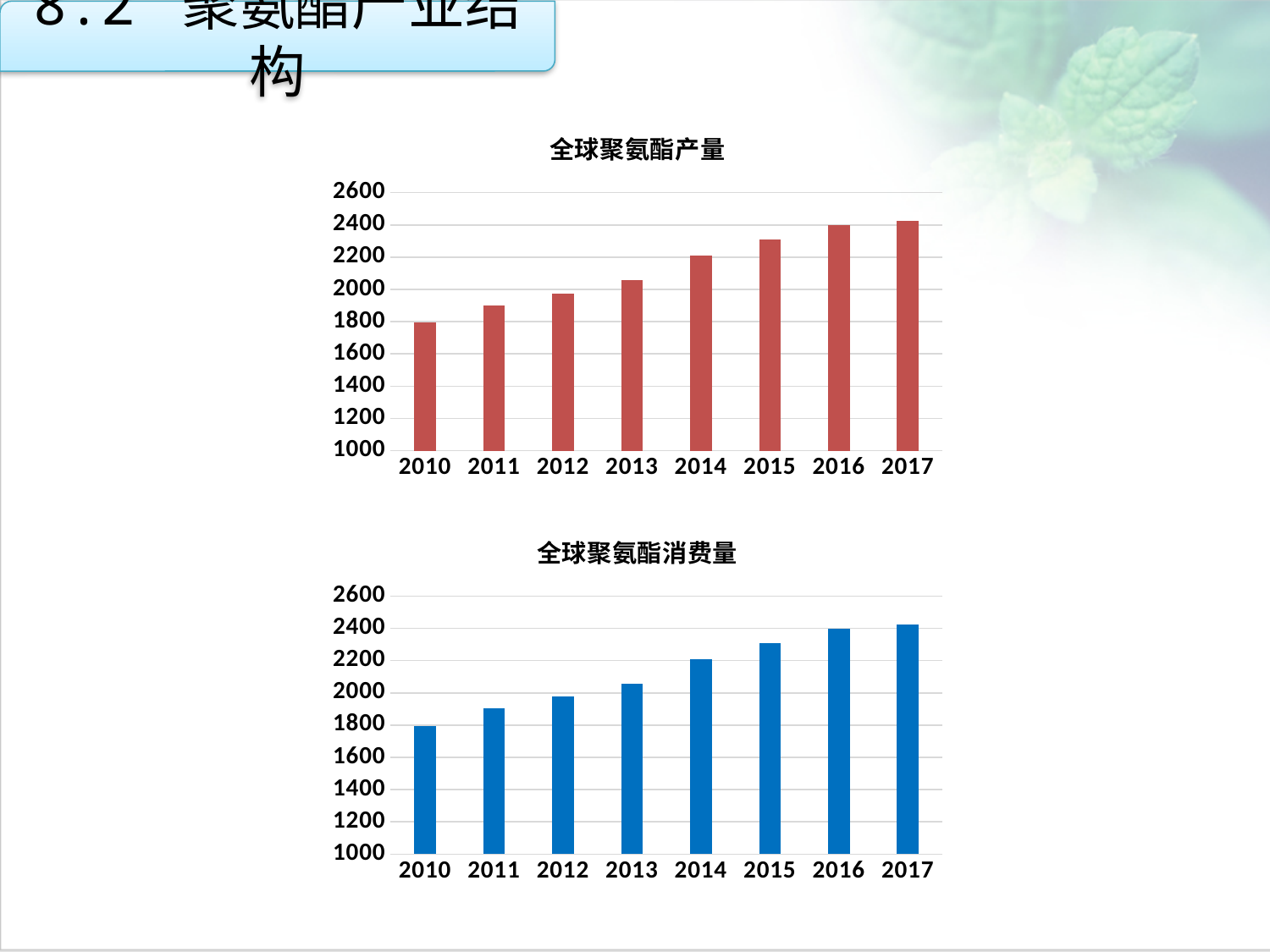

8.2 聚氨酯产业结构

### Chart: 全球聚氨酯产量

| Category |  |
|---|---|
| 2010 | 1793.0 |
| 2011 | 1902.0 |
| 2012 | 1976.0 |
| 2013 | 2057.0 |
| 2014 | 2209.0 |
| 2015 | 2309.0 |
| 2016 | 2399.0 |
| 2017 | 2425.0 |

### Chart: 全球聚氨酯消费量

| Category |  |
|---|---|
| 2010 | 1793.0 |
| 2011 | 1902.0 |
| 2012 | 1976.0 |
| 2013 | 2057.0 |
| 2014 | 2209.0 |
| 2015 | 2309.0 |
| 2016 | 2399.0 |
| 2017 | 2425.0 |